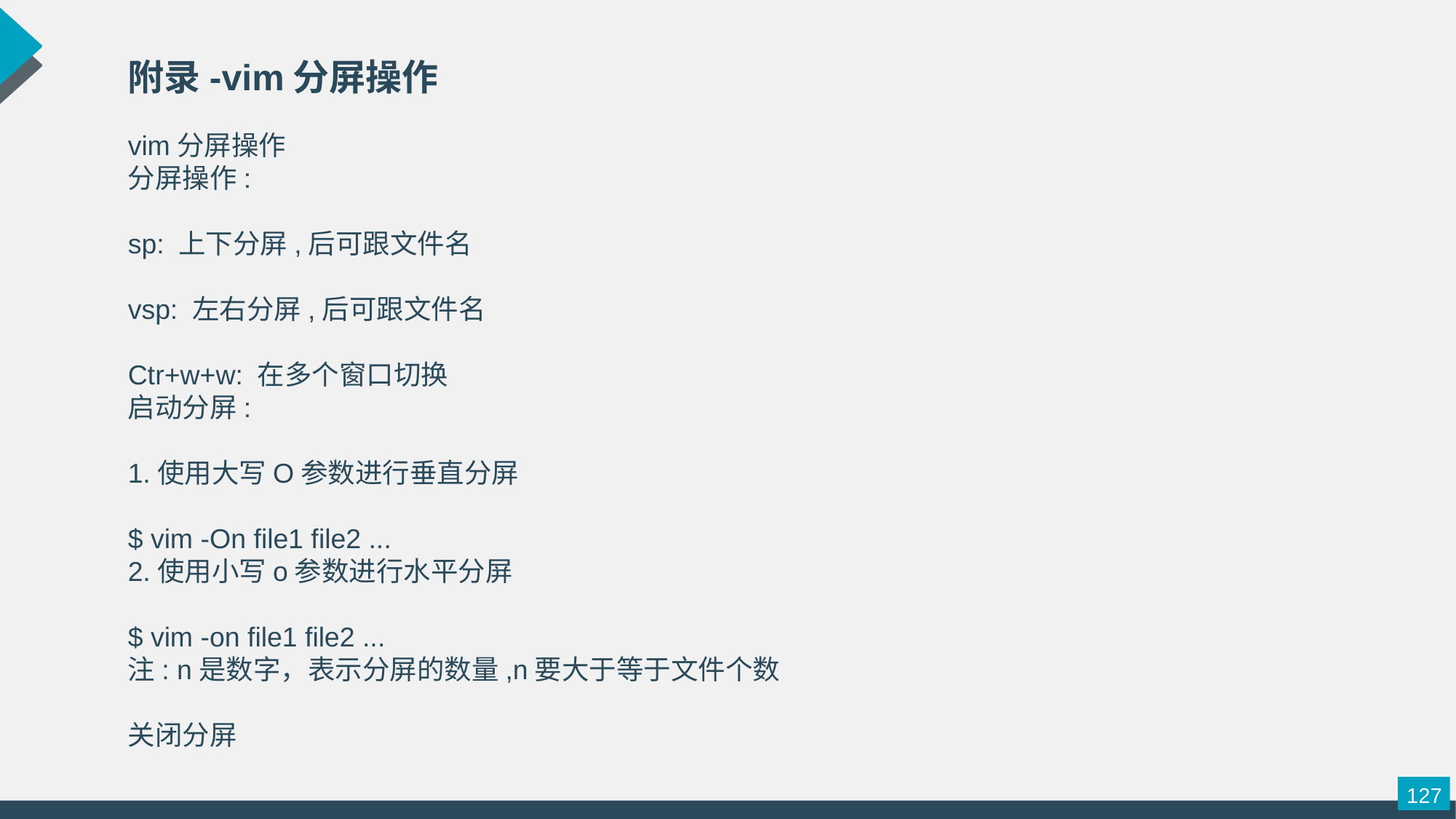

附录-vim分屏操作
vim分屏操作
分屏操作:

sp: 上下分屏,后可跟文件名

vsp: 左右分屏,后可跟文件名

Ctr+w+w: 在多个窗口切换
启动分屏:

1.使用大写O参数进行垂直分屏

$ vim -On file1 file2 ...
2.使用小写o参数进行水平分屏

$ vim -on file1 file2 ...
注: n是数字，表示分屏的数量,n要大于等于文件个数

关闭分屏